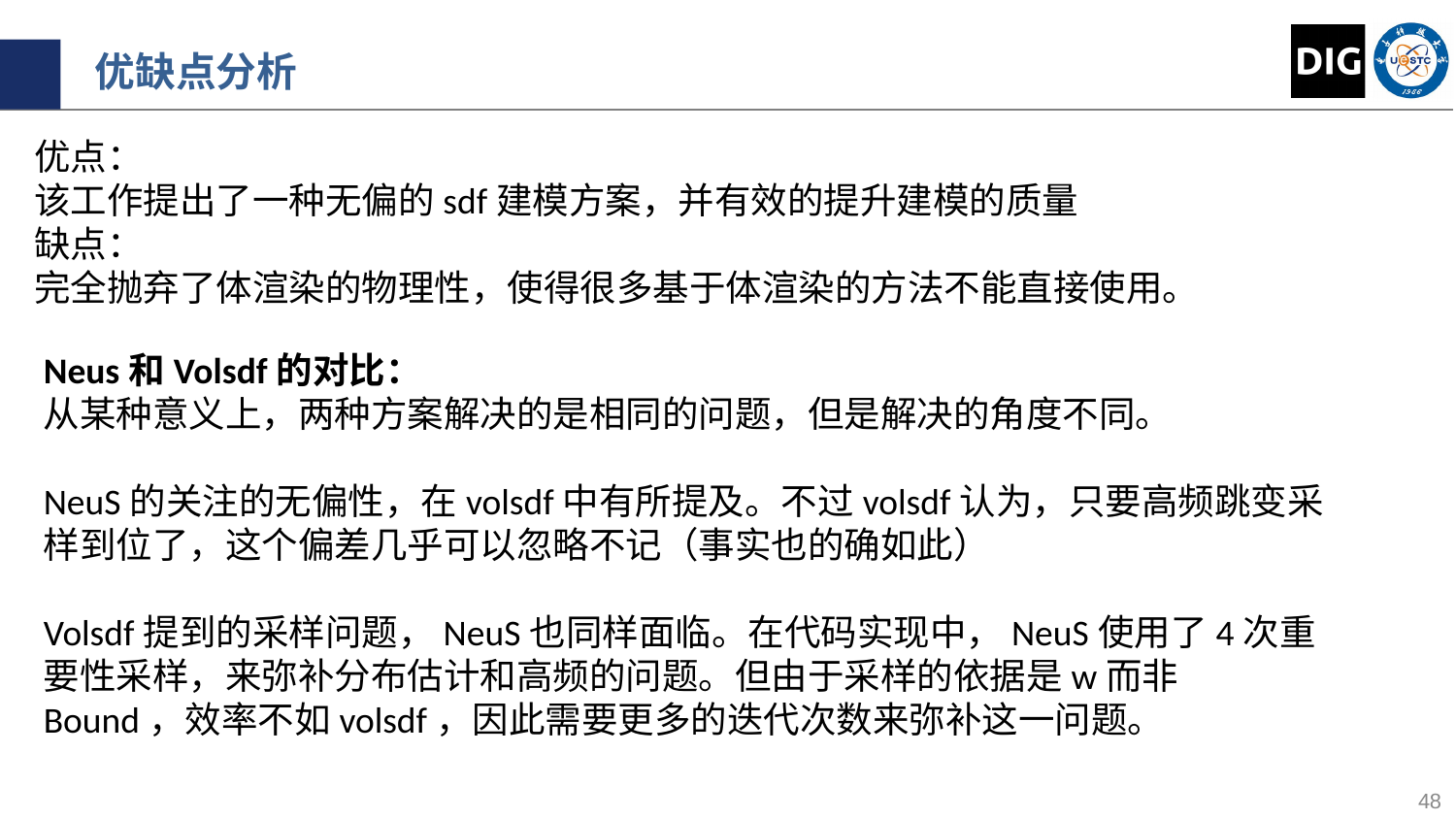

优缺点分析
优点：
该工作提出了一种无偏的sdf建模方案，并有效的提升建模的质量
缺点：
完全抛弃了体渲染的物理性，使得很多基于体渲染的方法不能直接使用。
Neus和Volsdf的对比：
从某种意义上，两种方案解决的是相同的问题，但是解决的角度不同。

NeuS的关注的无偏性，在volsdf中有所提及。不过volsdf认为，只要高频跳变采样到位了，这个偏差几乎可以忽略不记（事实也的确如此）

Volsdf提到的采样问题，NeuS也同样面临。在代码实现中，NeuS使用了4次重要性采样，来弥补分布估计和高频的问题。但由于采样的依据是w而非Bound，效率不如volsdf，因此需要更多的迭代次数来弥补这一问题。

48